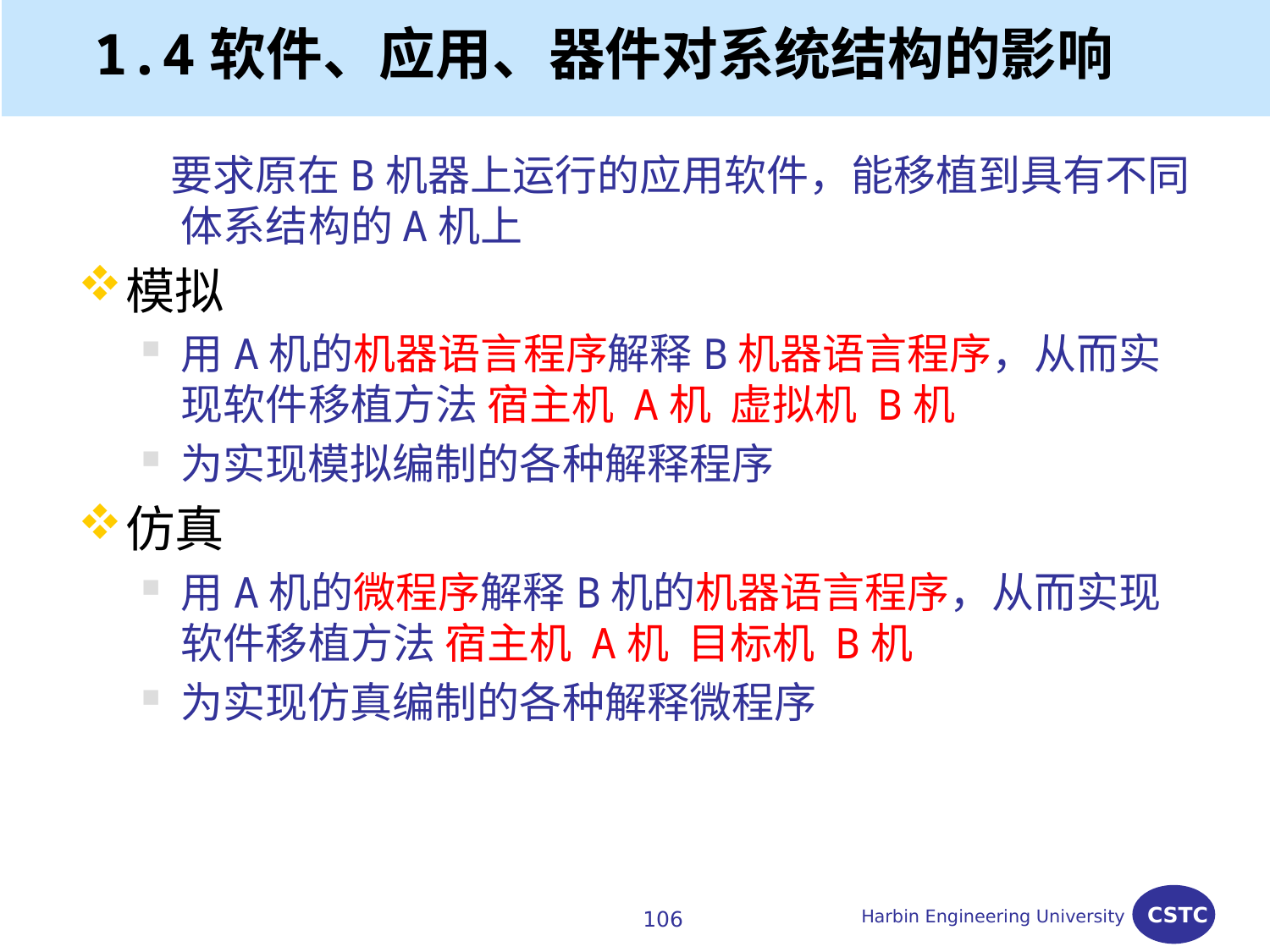

# 1.4软件、应用、器件对系统结构的影响
  要求原在B机器上运行的应用软件，能移植到具有不同体系结构的A机上
模拟
用A机的机器语言程序解释B机器语言程序，从而实现软件移植方法 宿主机 A机  虚拟机 B机
为实现模拟编制的各种解释程序
仿真
用A机的微程序解释B机的机器语言程序，从而实现软件移植方法 宿主机 A机  目标机 B机
为实现仿真编制的各种解释微程序
106
Harbin Engineering University